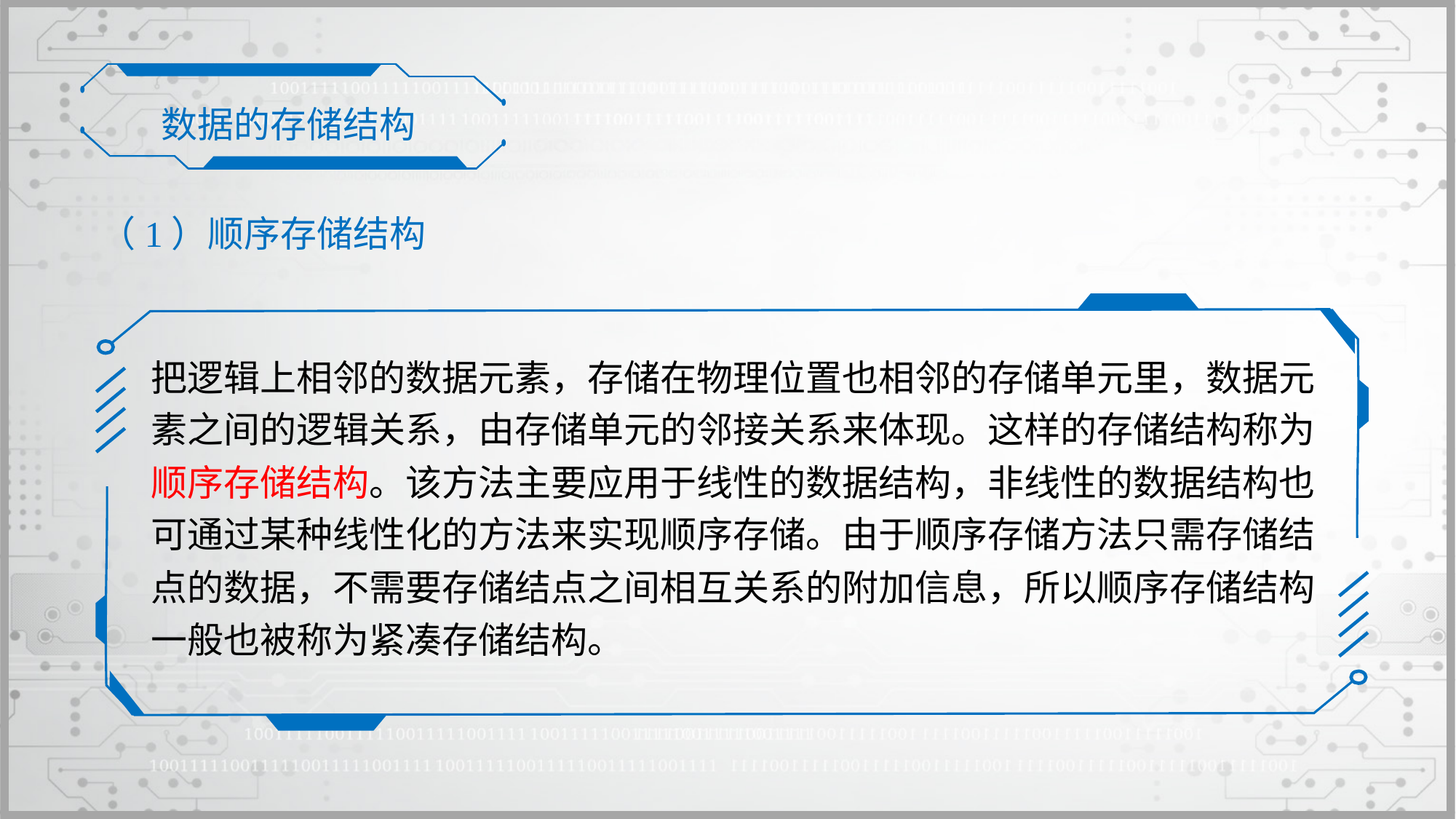

数据的存储结构
（1）顺序存储结构

把逻辑上相邻的数据元素，存储在物理位置也相邻的存储单元里，数据元素之间的逻辑关系，由存储单元的邻接关系来体现。这样的存储结构称为顺序存储结构。该方法主要应用于线性的数据结构，非线性的数据结构也可通过某种线性化的方法来实现顺序存储。由于顺序存储方法只需存储结点的数据，不需要存储结点之间相互关系的附加信息，所以顺序存储结构一般也被称为紧凑存储结构。